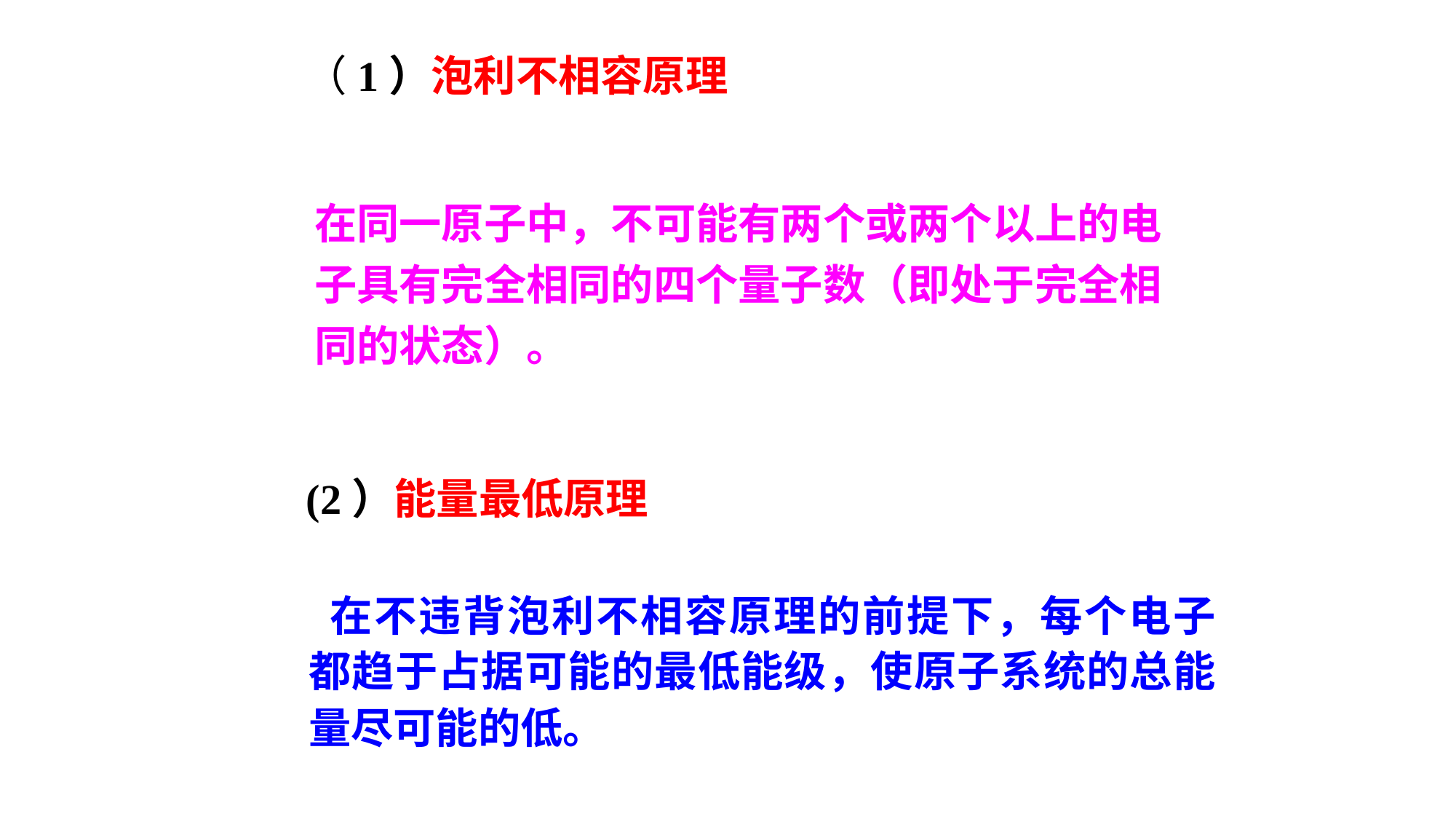

（1）泡利不相容原理
在同一原子中，不可能有两个或两个以上的电子具有完全相同的四个量子数（即处于完全相同的状态）。
(2）能量最低原理
 在不违背泡利不相容原理的前提下，每个电子都趋于占据可能的最低能级，使原子系统的总能量尽可能的低。